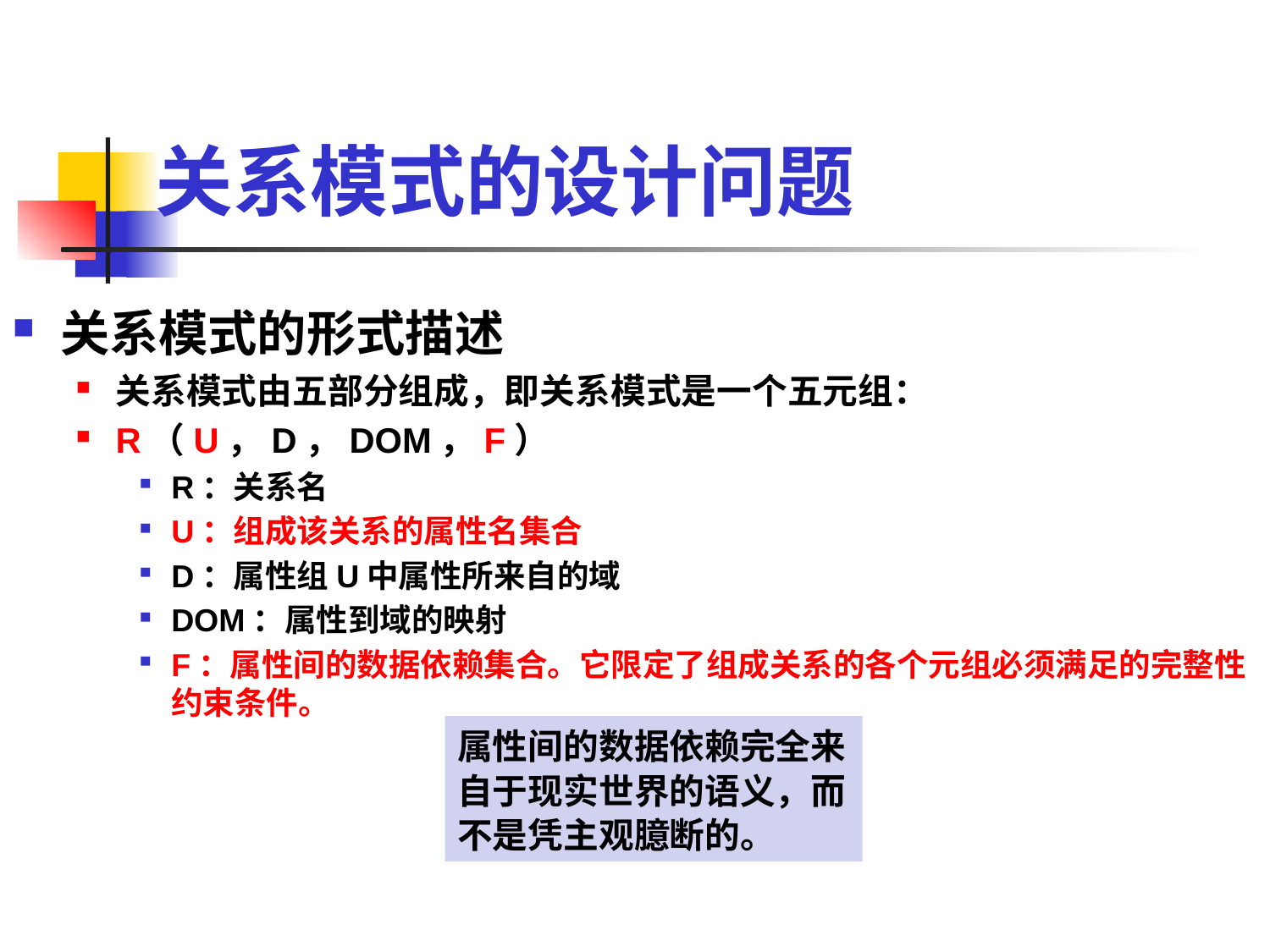

# 关系模式的设计问题
关系模式的形式描述
关系模式由五部分组成，即关系模式是一个五元组：
R（U，D，DOM，F）
R：关系名
U：组成该关系的属性名集合
D：属性组U中属性所来自的域
DOM：属性到域的映射
F：属性间的数据依赖集合。它限定了组成关系的各个元组必须满足的完整性约束条件。
属性间的数据依赖完全来自于现实世界的语义，而不是凭主观臆断的。